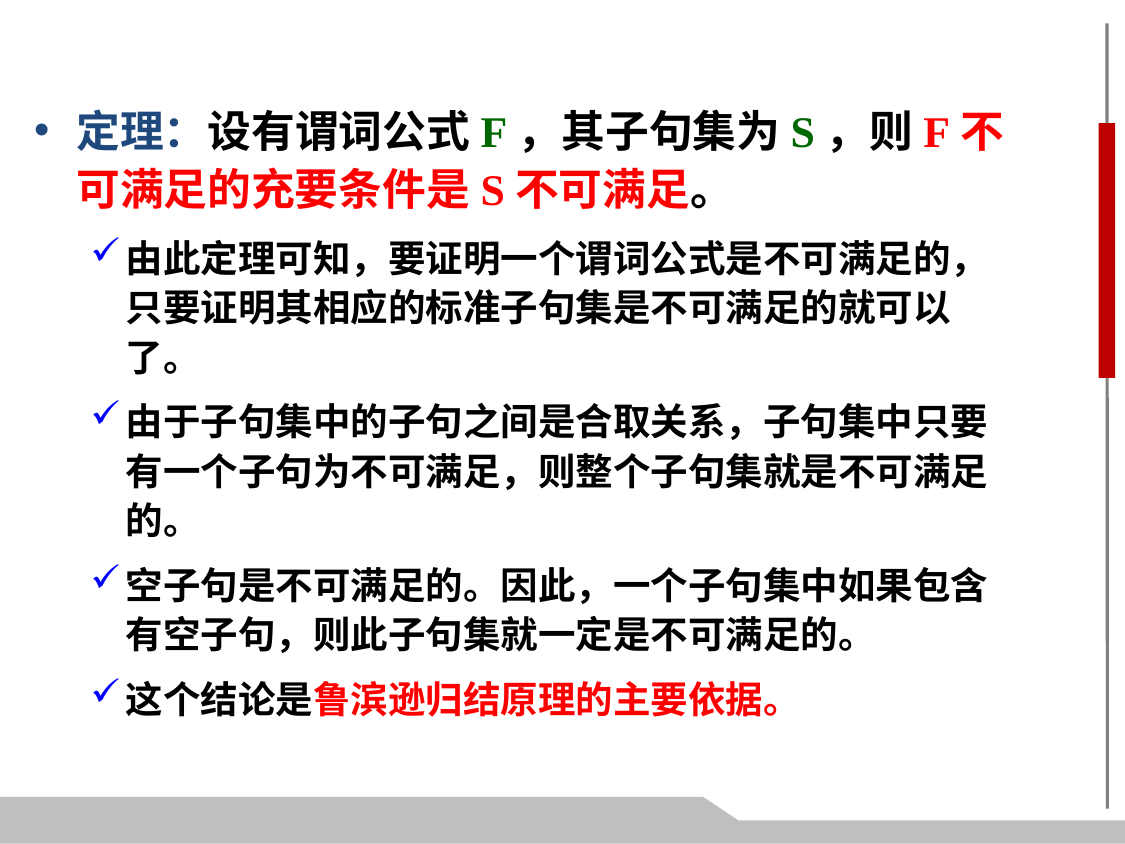

定理：设有谓词公式F，其子句集为S，则F不可满足的充要条件是S不可满足。
由此定理可知，要证明一个谓词公式是不可满足的，只要证明其相应的标准子句集是不可满足的就可以了。
由于子句集中的子句之间是合取关系，子句集中只要有一个子句为不可满足，则整个子句集就是不可满足的。
空子句是不可满足的。因此，一个子句集中如果包含有空子句，则此子句集就一定是不可满足的。
这个结论是鲁滨逊归结原理的主要依据。